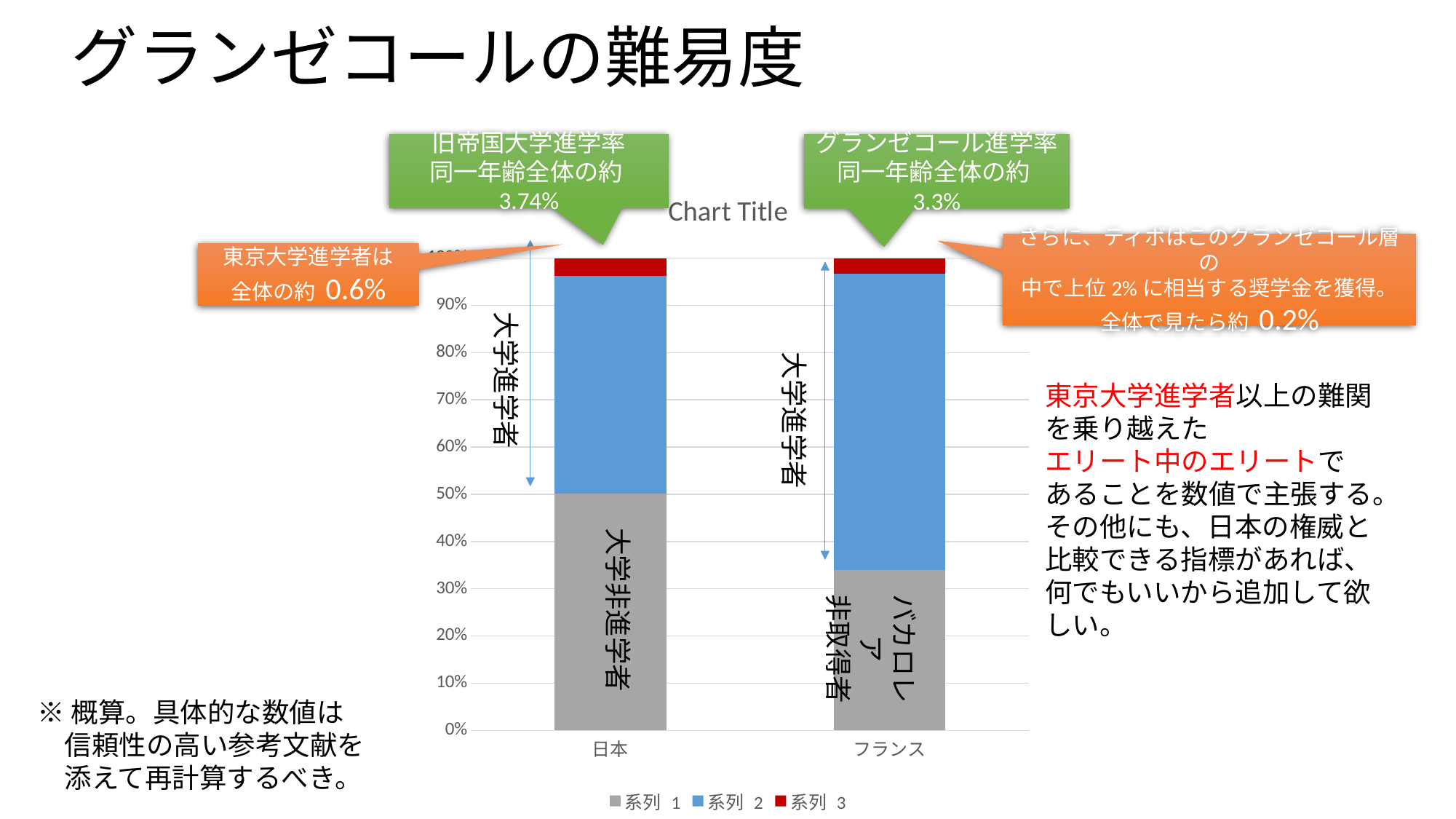

# グランゼコールの難易度
旧帝国大学進学率
同一年齢全体の約3.74%
グランゼコール進学率
同一年齢全体の約3.3%

### Chart:

| Category | 系列 1 | 系列 2 | 系列 3 |
|---|---|---|---|
| 日本 | 50.1 | 46.16 | 3.74 |
| フランス | 34.0 | 62.7 | 3.3 |
さらに、ティボはこのグランゼコール層の
中で上位2%に相当する奨学金を獲得。
全体で見たら約 0.2%
東京大学進学者は
全体の約 0.6%
大学進学者
東京大学進学者以上の難関を乗り越えた
エリート中のエリートで
あることを数値で主張する。
その他にも、日本の権威と比較できる指標があれば、何でもいいから追加して欲しい。
大学進学者
大学非進学者
バカロレア
非取得者
※概算。具体的な数値は
　信頼性の高い参考文献を
　添えて再計算するべき。